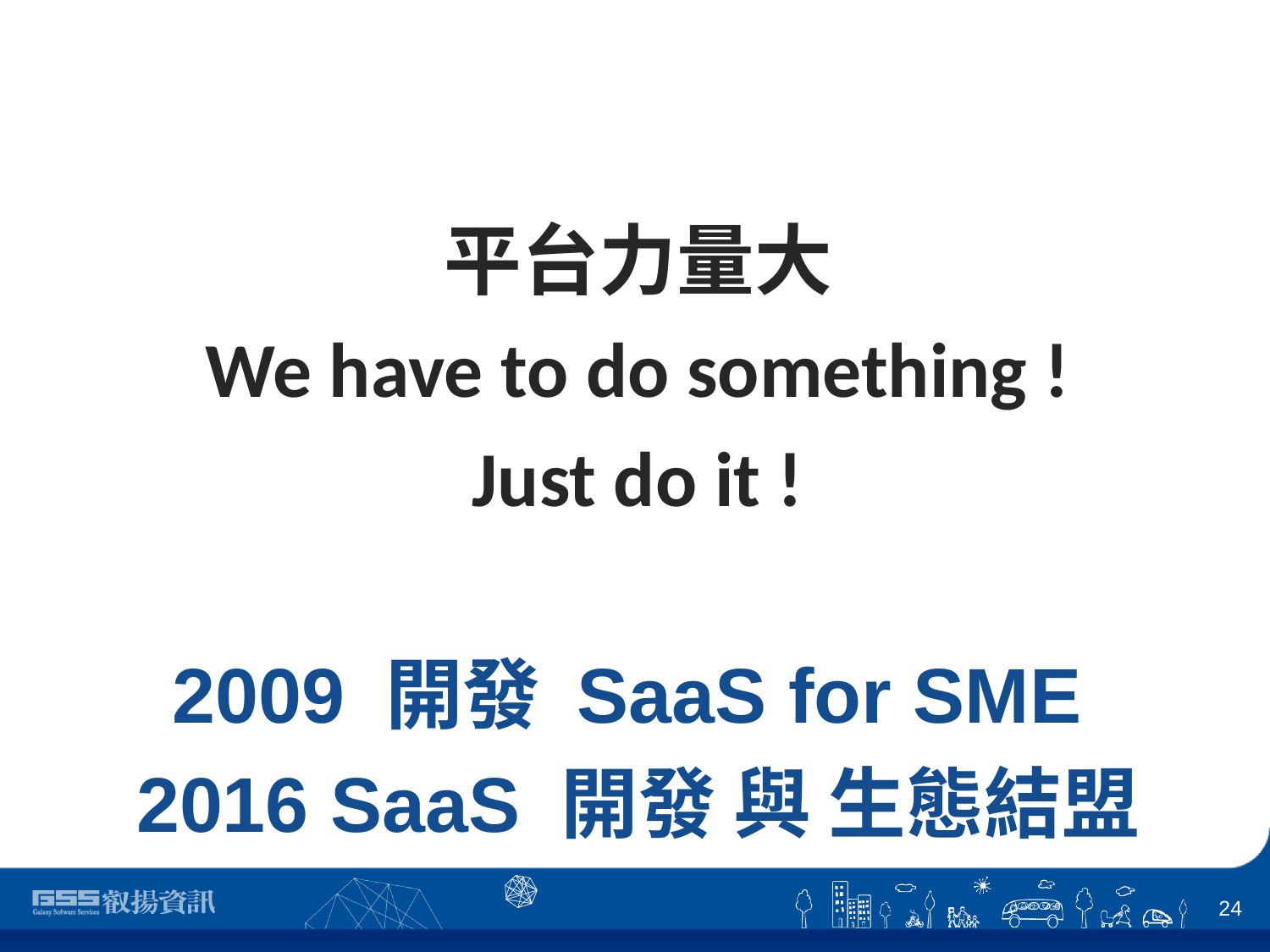

平台力量大
We have to do something !
Just do it !

2009 開發 SaaS for SME
2016 SaaS 開發 與 生態結盟
24